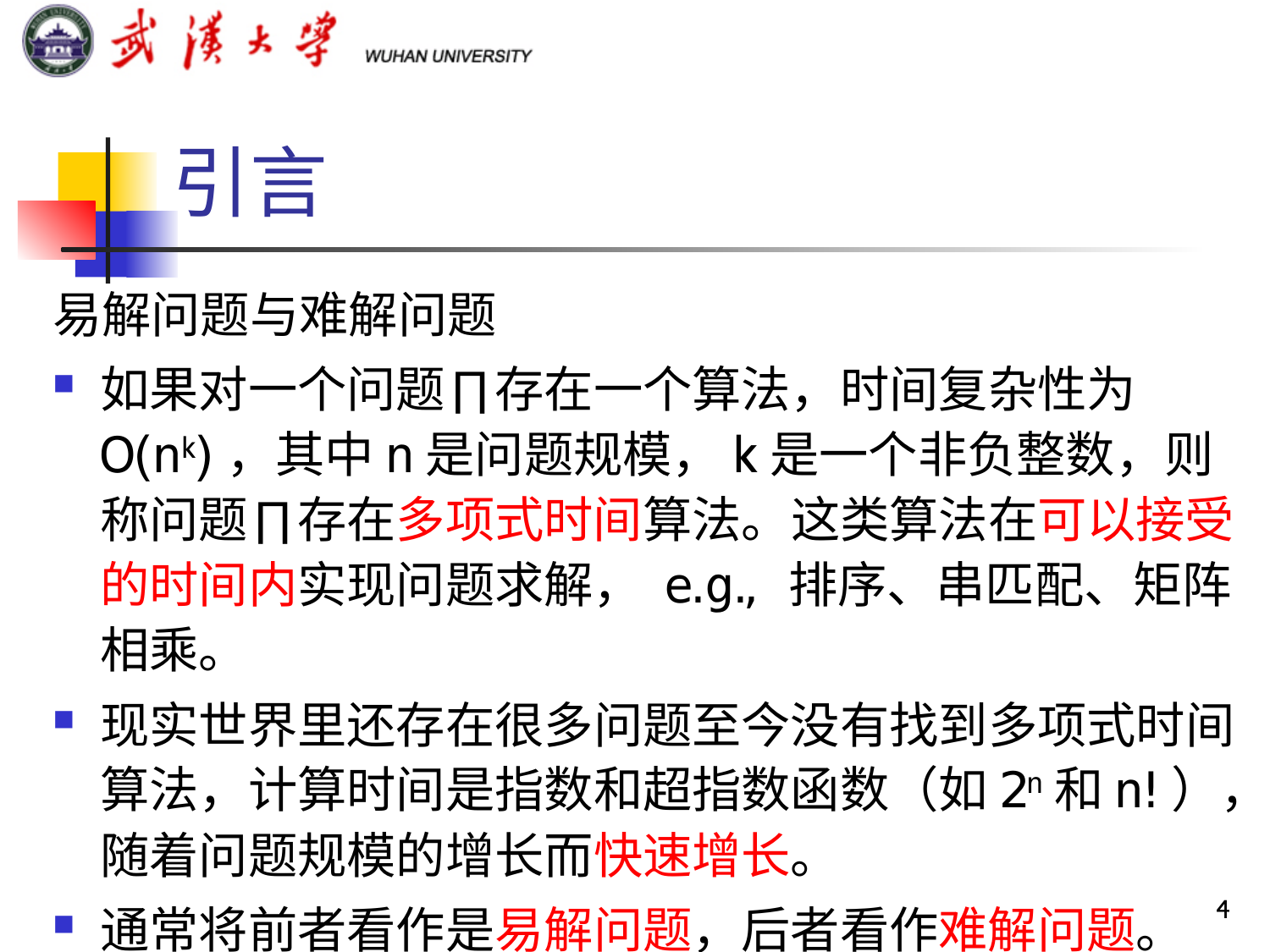

# 引言
易解问题与难解问题
如果对一个问题∏存在一个算法，时间复杂性为O(nk)，其中n是问题规模，k是一个非负整数，则称问题∏存在多项式时间算法。这类算法在可以接受的时间内实现问题求解， e.g., 排序、串匹配、矩阵相乘。
现实世界里还存在很多问题至今没有找到多项式时间算法，计算时间是指数和超指数函数（如2n和n!），随着问题规模的增长而快速增长。
通常将前者看作是易解问题，后者看作难解问题。

4